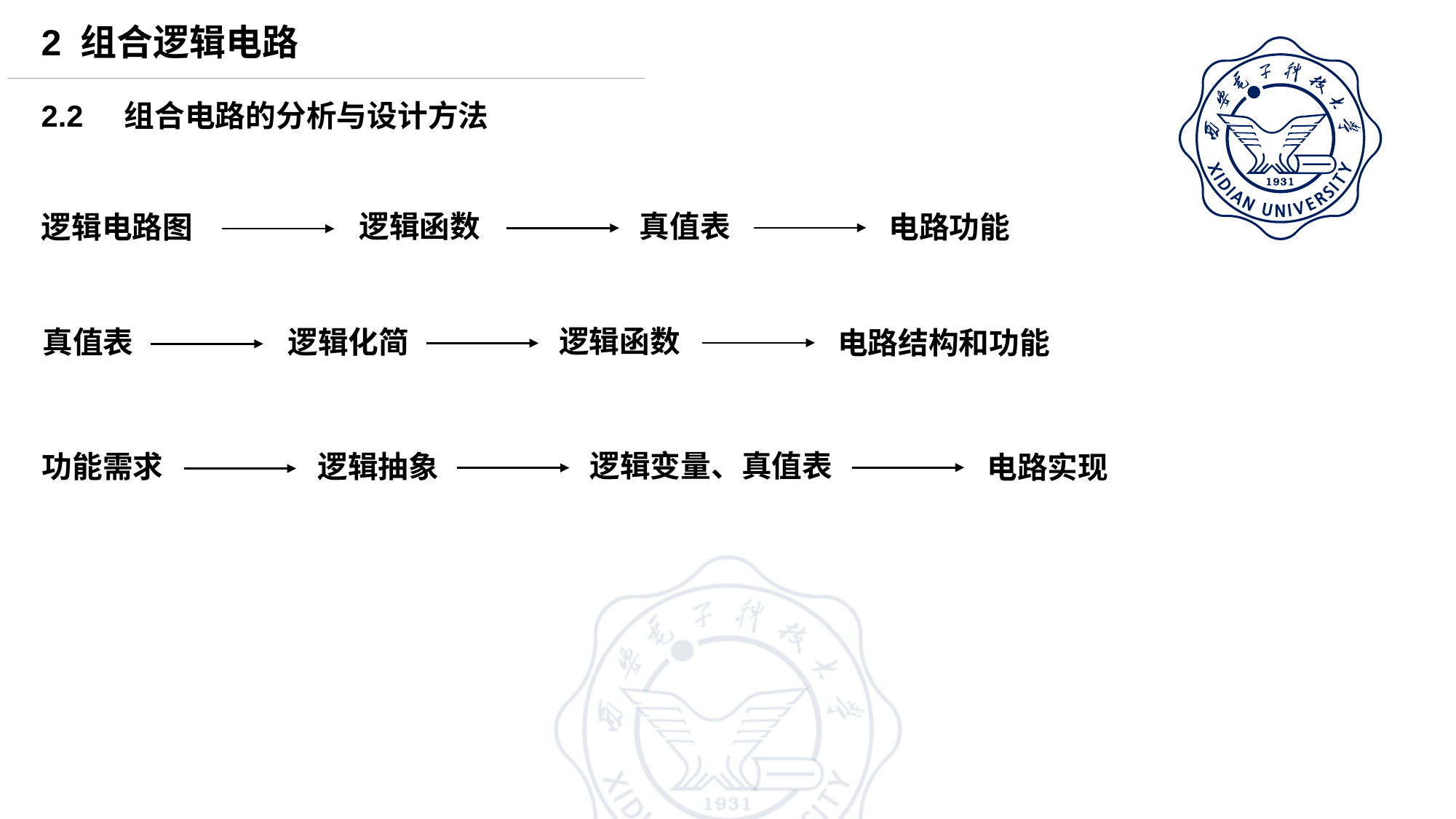

2 组合逻辑电路

2.2    组合电路的分析与设计方法
真值表
逻辑函数
逻辑电路图
电路功能
逻辑函数
逻辑化简
真值表
电路结构和功能
逻辑变量、真值表
逻辑抽象
功能需求
电路实现